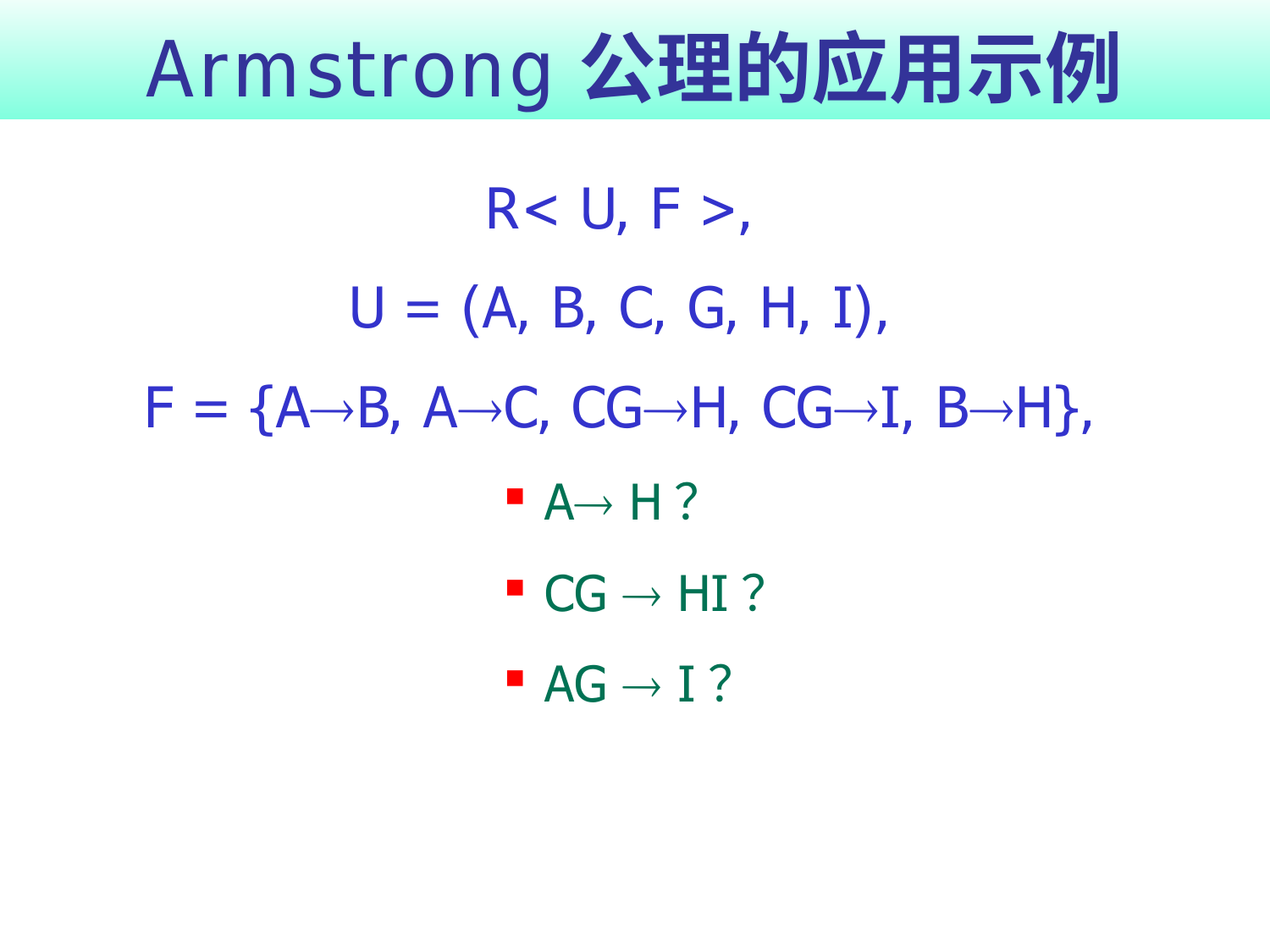

# Armstrong公理的应用示例
R< U, F >,
U = (A, B, C, G, H, I),
F = {A→B, A→C, CG→H, CG→I, B→H},
A→ H？
CG → HI？
AG → I？